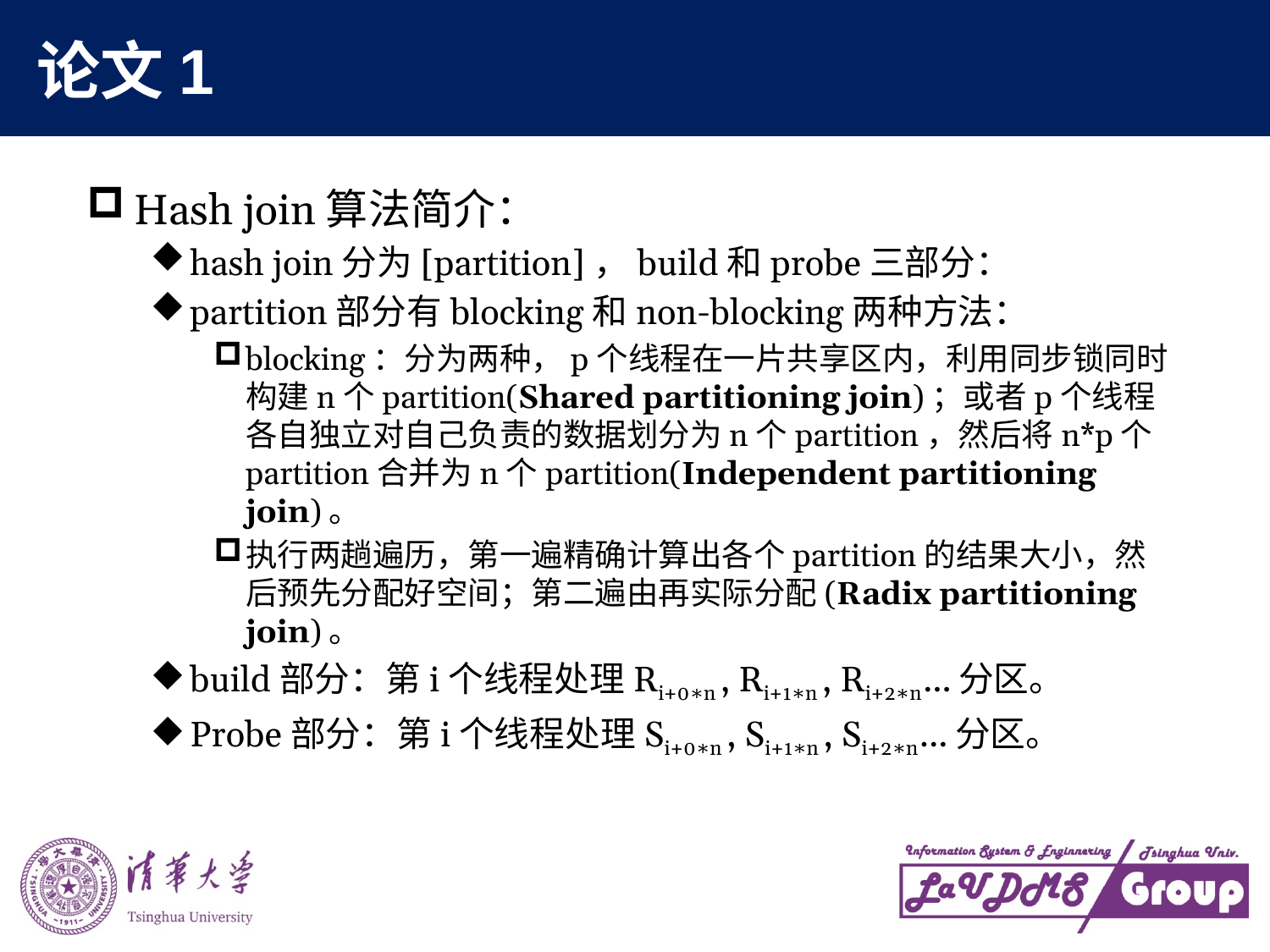

# 论文1
Hash join算法简介：
hash join分为[partition]，build和probe三部分：
partition部分有blocking和non-blocking两种方法：
blocking：分为两种，p个线程在一片共享区内，利用同步锁同时构建n个partition(Shared partitioning join)；或者p个线程各自独立对自己负责的数据划分为n个partition，然后将n*p个partition合并为n个partition(Independent partitioning join)。
执行两趟遍历，第一遍精确计算出各个partition的结果大小，然后预先分配好空间；第二遍由再实际分配(Radix partitioning join)。
build部分：第i个线程处理Ri+0∗n , Ri+1∗n , Ri+2∗n…分区。
Probe部分：第i个线程处理Si+0∗n , Si+1∗n , Si+2∗n…分区。